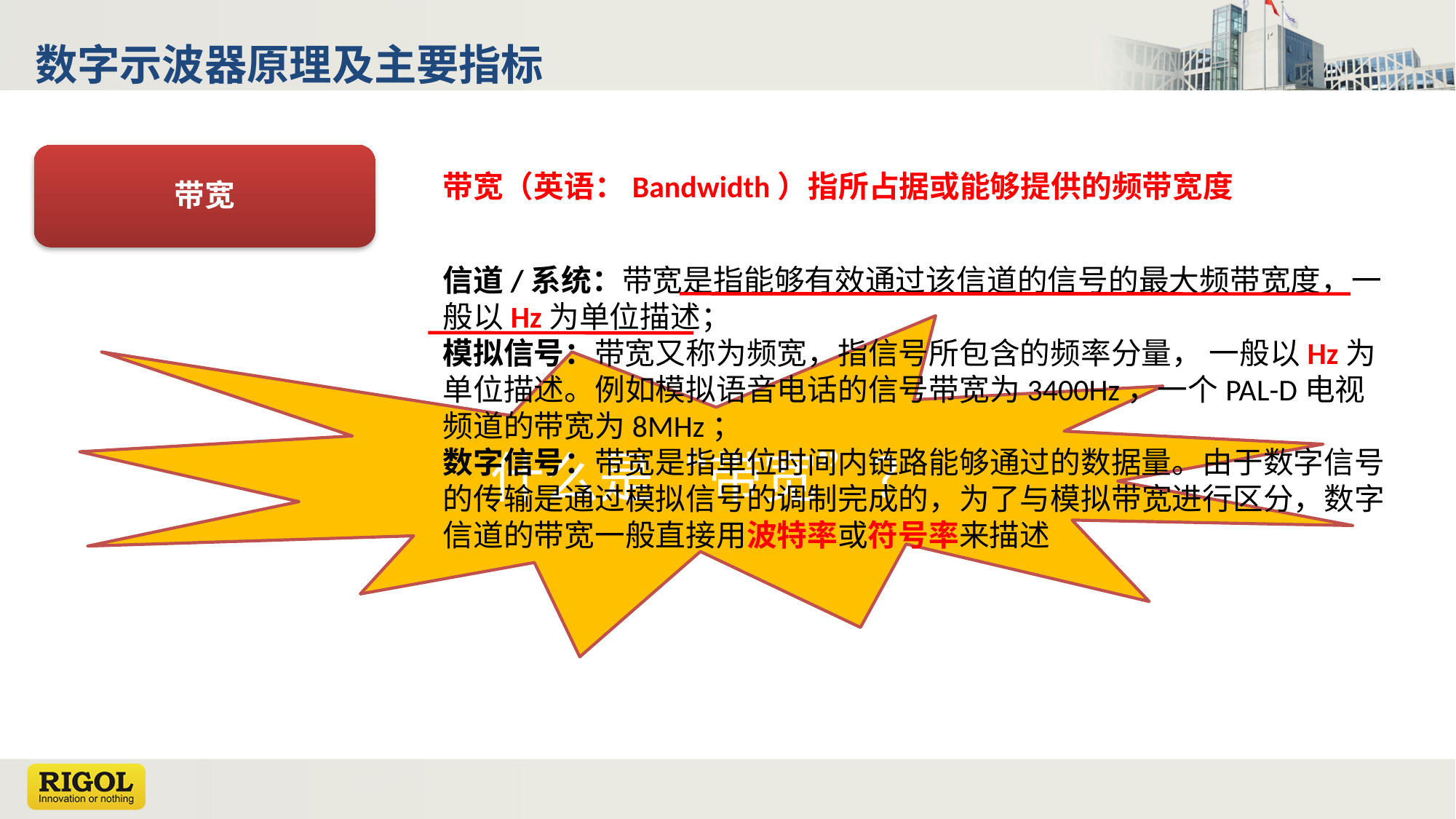

# 数字示波器原理及主要指标

带宽
带宽（英语：Bandwidth）指所占据或能够提供的频带宽度
信道/系统：带宽是指能够有效通过该信道的信号的最大频带宽度，一般以Hz为单位描述；
模拟信号：带宽又称为频宽，指信号所包含的频率分量， 一般以Hz为单位描述。例如模拟语音电话的信号带宽为3400Hz，一个PAL-D电视频道的带宽为8MHz；
数字信号：带宽是指单位时间内链路能够通过的数据量。由于数字信号的传输是通过模拟信号的调制完成的，为了与模拟带宽进行区分，数字信道的带宽一般直接用波特率或符号率来描述
什么是“带宽”？